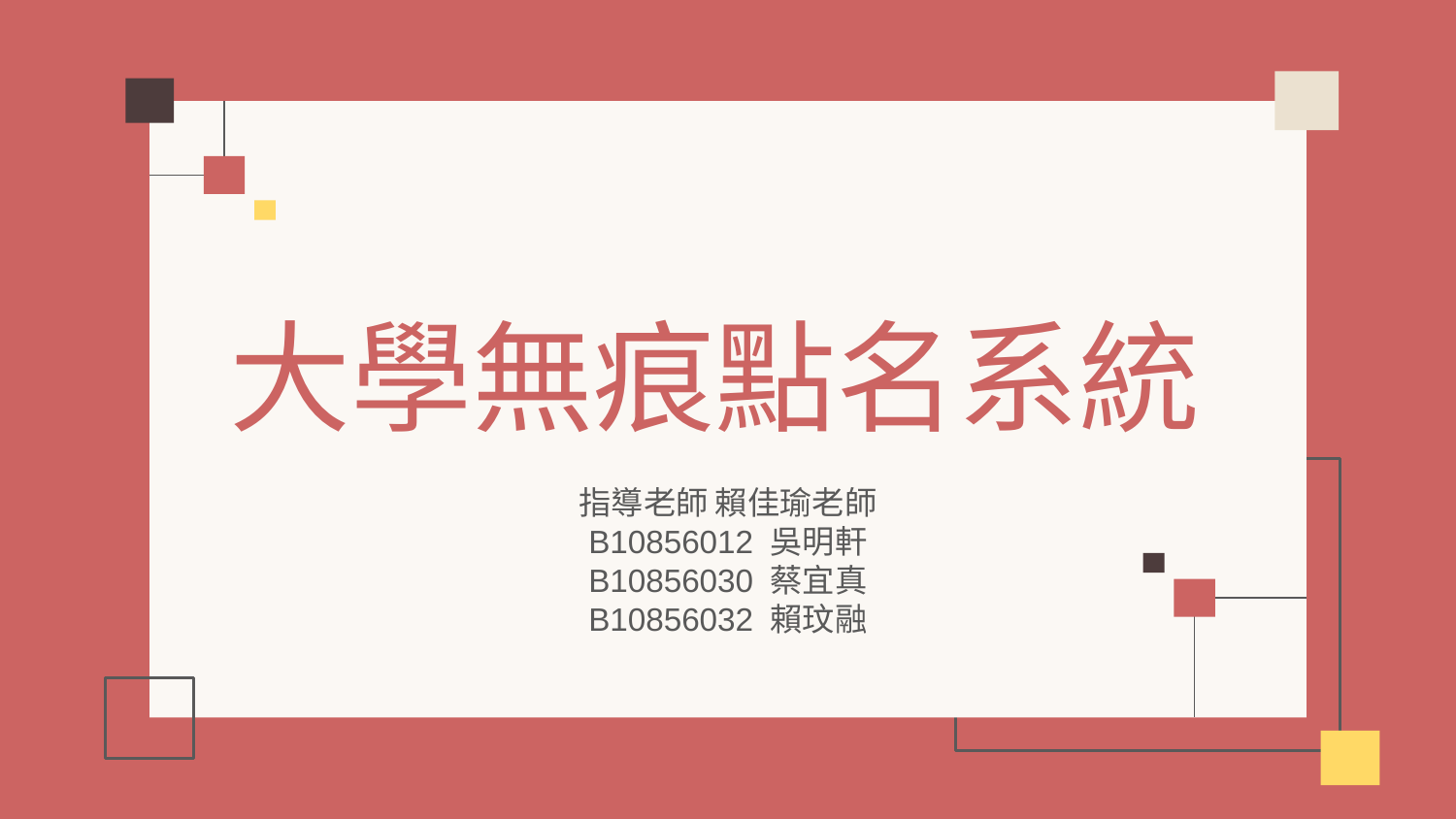

# 大學無痕點名系統
指導老師 賴佳瑜老師
B10856012 吳明軒
B10856030 蔡宜真
B10856032 賴玟融